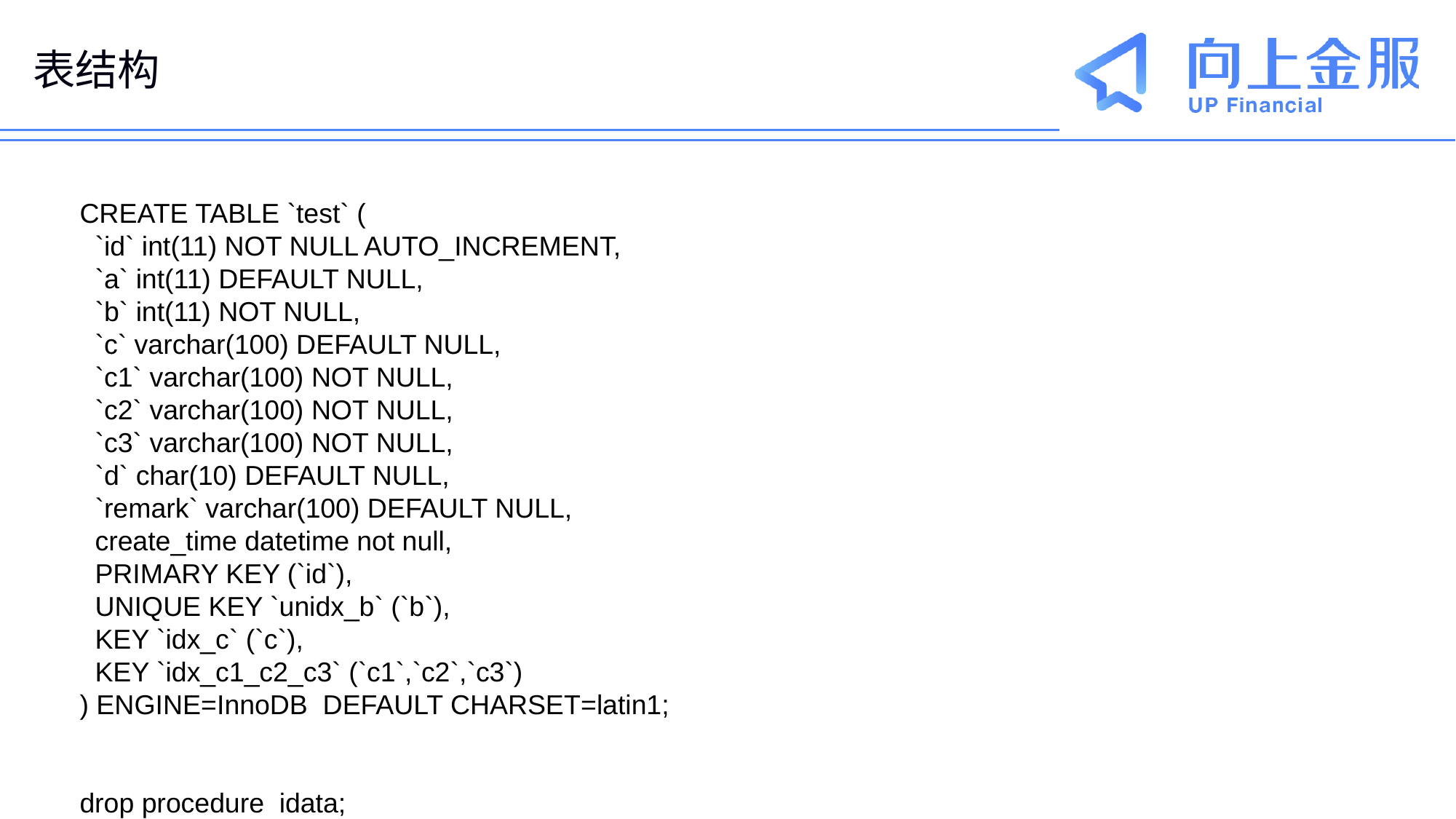

# 表结构
CREATE TABLE `test` (
  `id` int(11) NOT NULL AUTO_INCREMENT,
  `a` int(11) DEFAULT NULL,
  `b` int(11) NOT NULL,
  `c` varchar(100) DEFAULT NULL,
  `c1` varchar(100) NOT NULL,
  `c2` varchar(100) NOT NULL,
  `c3` varchar(100) NOT NULL,
  `d` char(10) DEFAULT NULL,
  `remark` varchar(100) DEFAULT NULL,
  create_time datetime not null,
  PRIMARY KEY (`id`),
  UNIQUE KEY `unidx_b` (`b`),
  KEY `idx_c` (`c`),
  KEY `idx_c1_c2_c3` (`c1`,`c2`,`c3`)
) ENGINE=InnoDB  DEFAULT CHARSET=latin1;

drop procedure  idata;
create procedure idata()
begin
  declare i int;
  set i=1;
  while(i<=100)do
INSERT INTO xiangshang_legal.test values (i,i,i+10,concat(i,'c'),repeat('m',i),repeat('n',i),repeat('l',i),'123',null,DATE_SUB(now(),INTERVAL i DAY ));
    set i=i+1;
  end while;
end;;
delimiter ;
call idata();